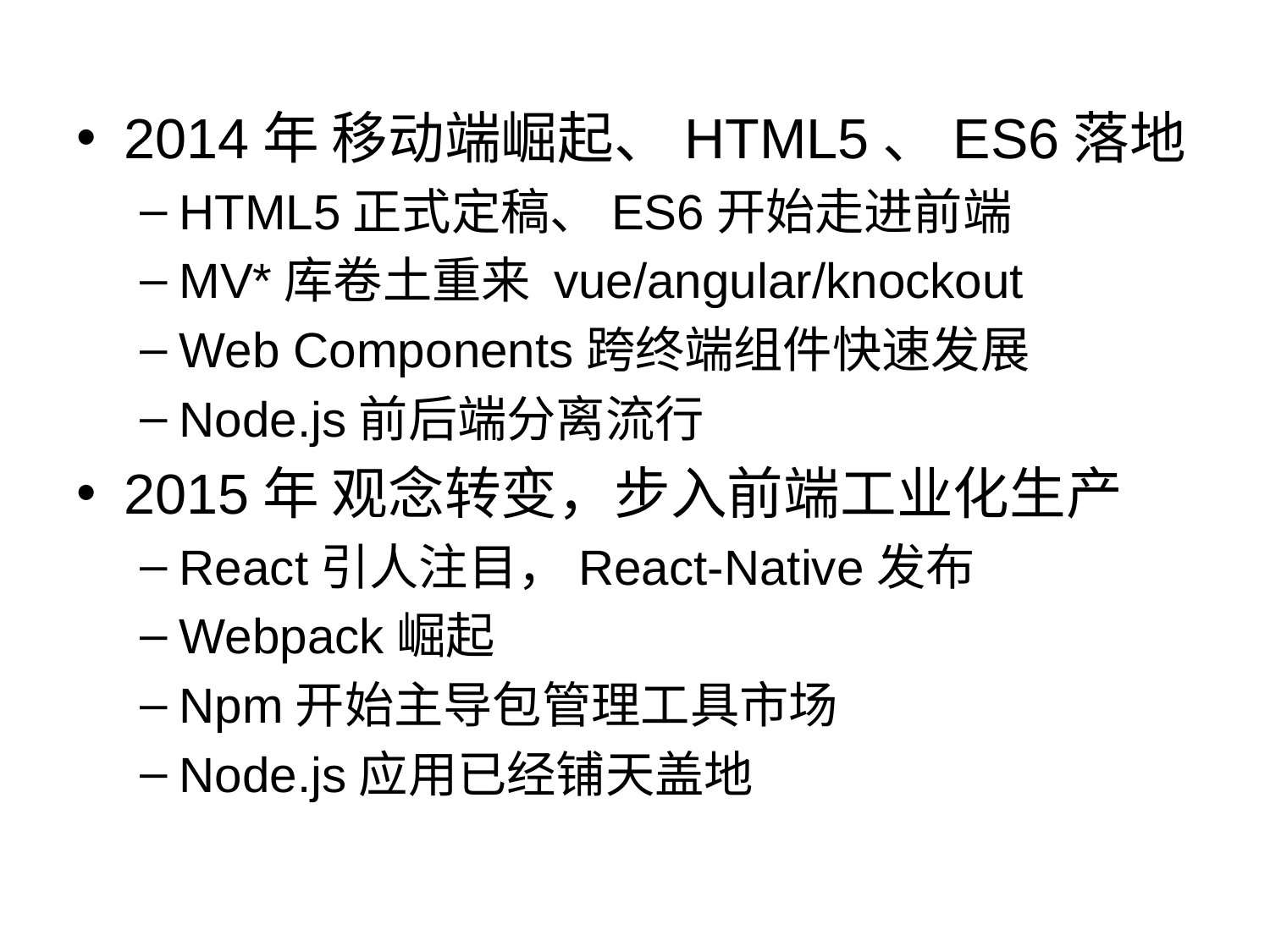

2014年 移动端崛起、HTML5、ES6落地
HTML5正式定稿、ES6开始走进前端
MV*库卷土重来 vue/angular/knockout
Web Components跨终端组件快速发展
Node.js前后端分离流行
2015年 观念转变，步入前端工业化生产
React引人注目，React-Native发布
Webpack崛起
Npm开始主导包管理工具市场
Node.js应用已经铺天盖地